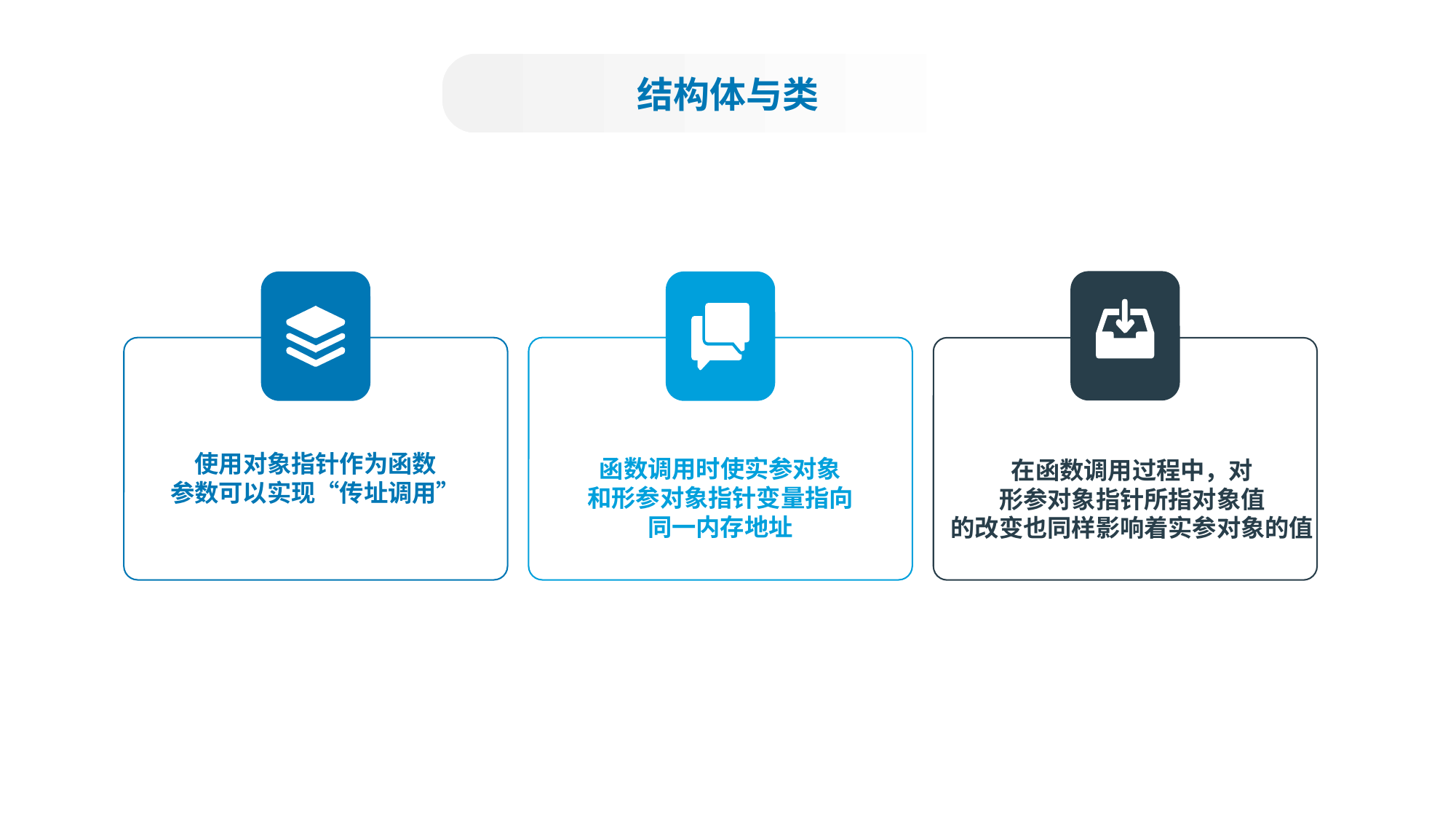

结构体与类

在函数调用过程中，对
形参对象指针所指对象值
的改变也同样影响着实参对象的值

函数调用时使实参对象
和形参对象指针变量指向
同一内存地址

使用对象指针作为函数
参数可以实现“传址调用”